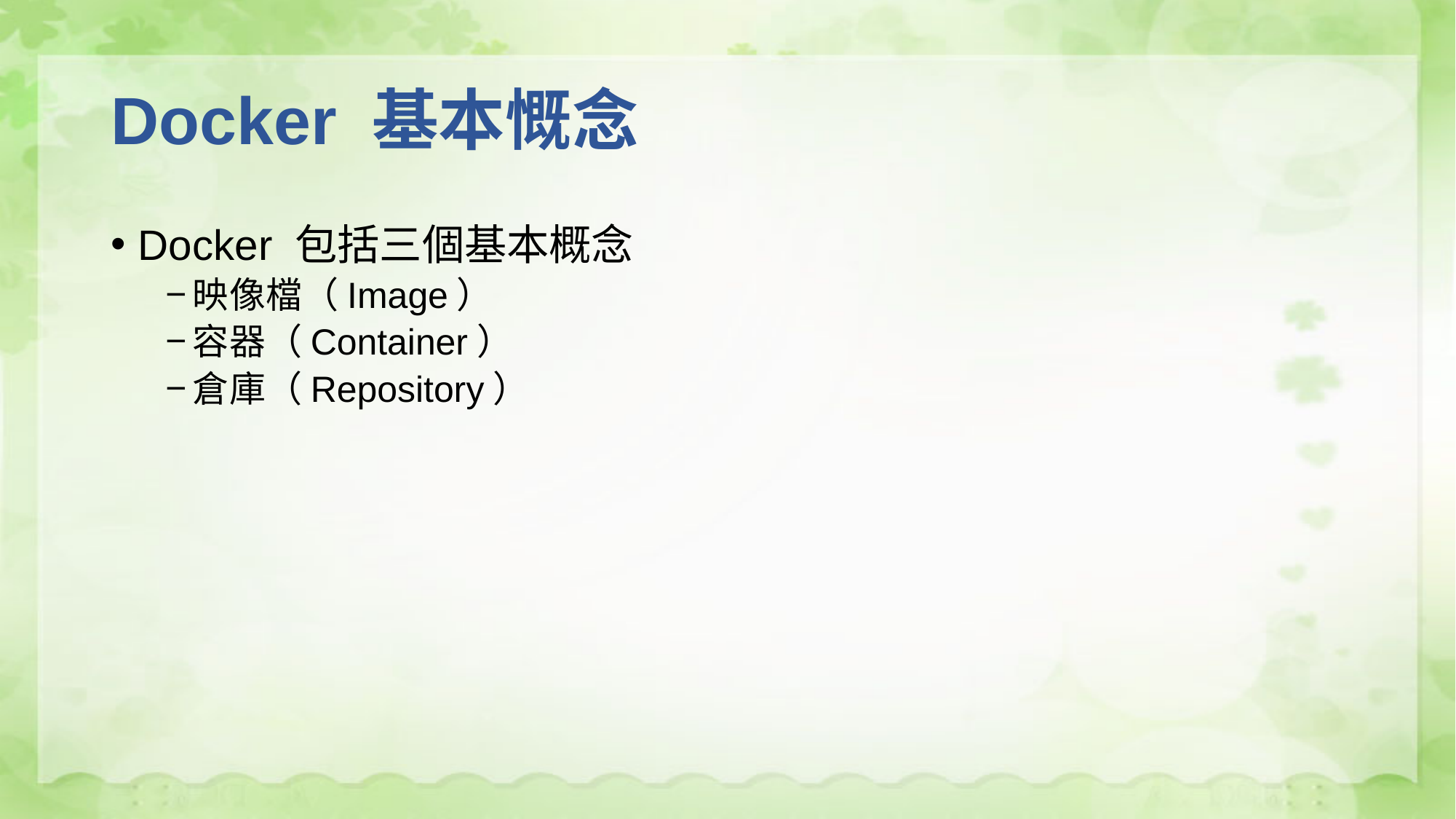

# Docker 基本慨念
Docker 包括三個基本概念
映像檔（Image）
容器（Container）
倉庫（Repository）